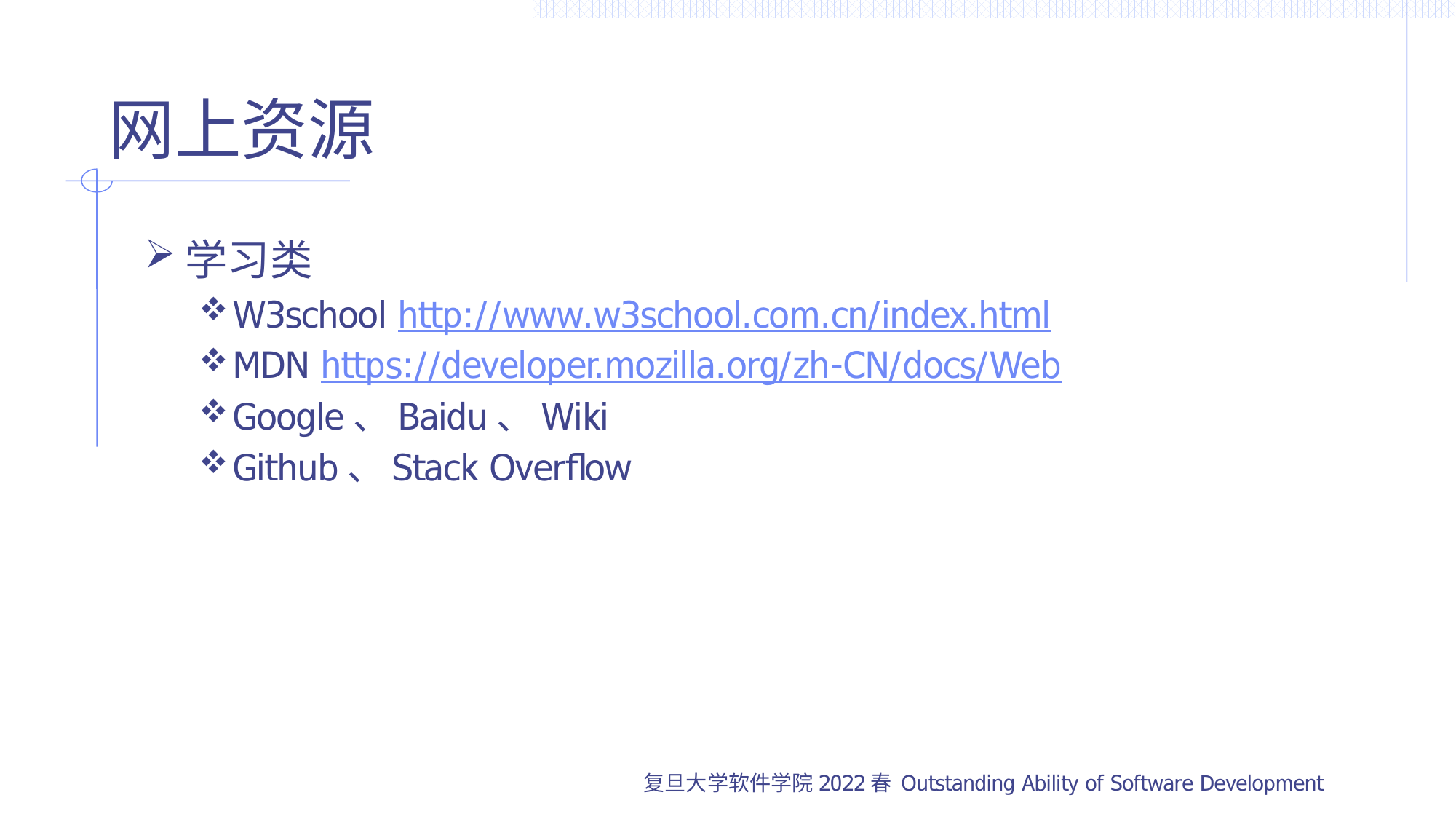

# 网上资源
学习类
W3school http://www.w3school.com.cn/index.html
MDN https://developer.mozilla.org/zh-CN/docs/Web
Google、Baidu、Wiki
Github、Stack Overflow